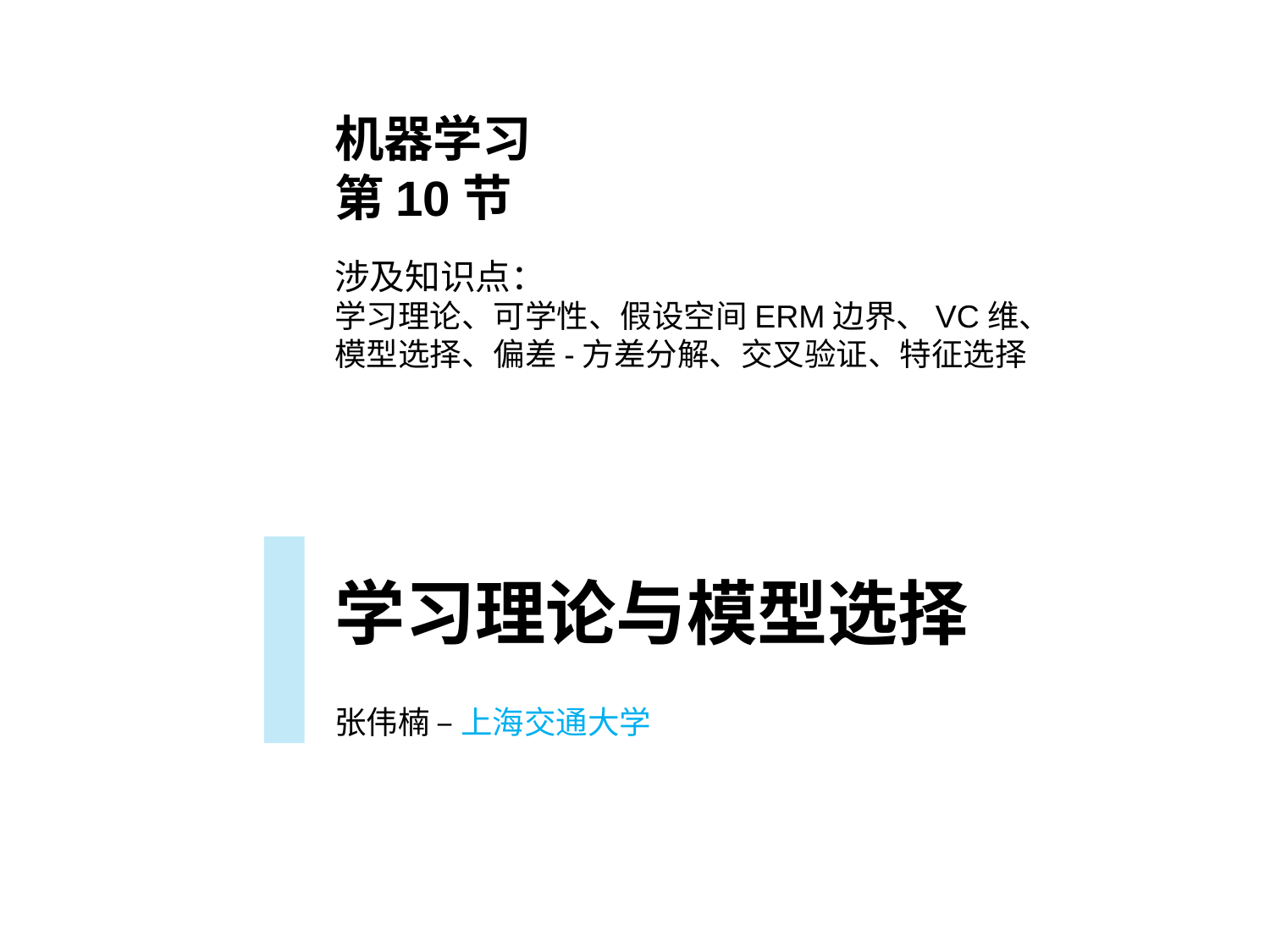

机器学习
第10节

涉及知识点：
学习理论、可学性、假设空间ERM边界、VC维、
模型选择、偏差-方差分解、交叉验证、特征选择

学习理论与模型选择
张伟楠 – 上海交通大学